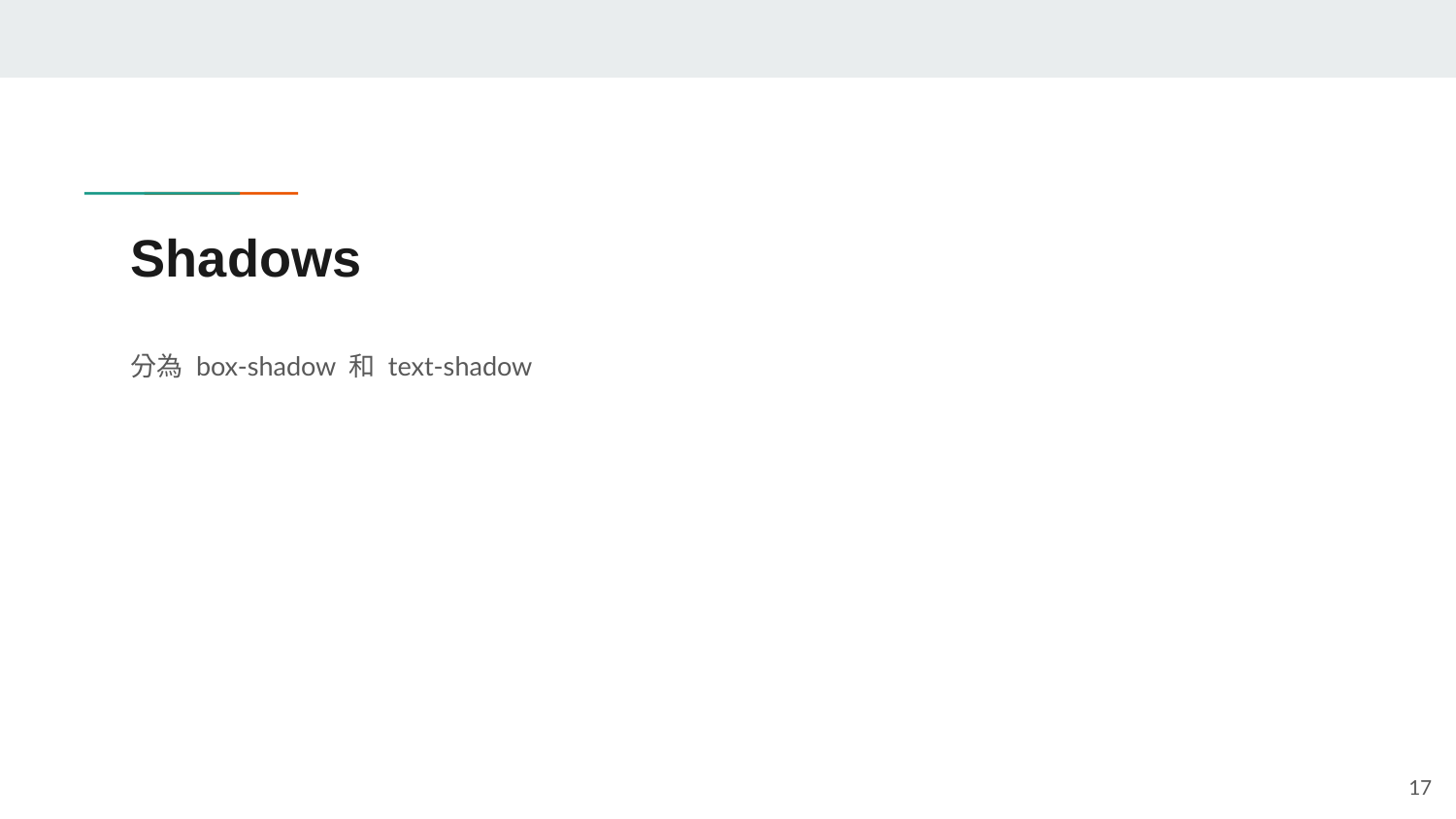

# Shadows
分為 box-shadow 和 text-shadow
17